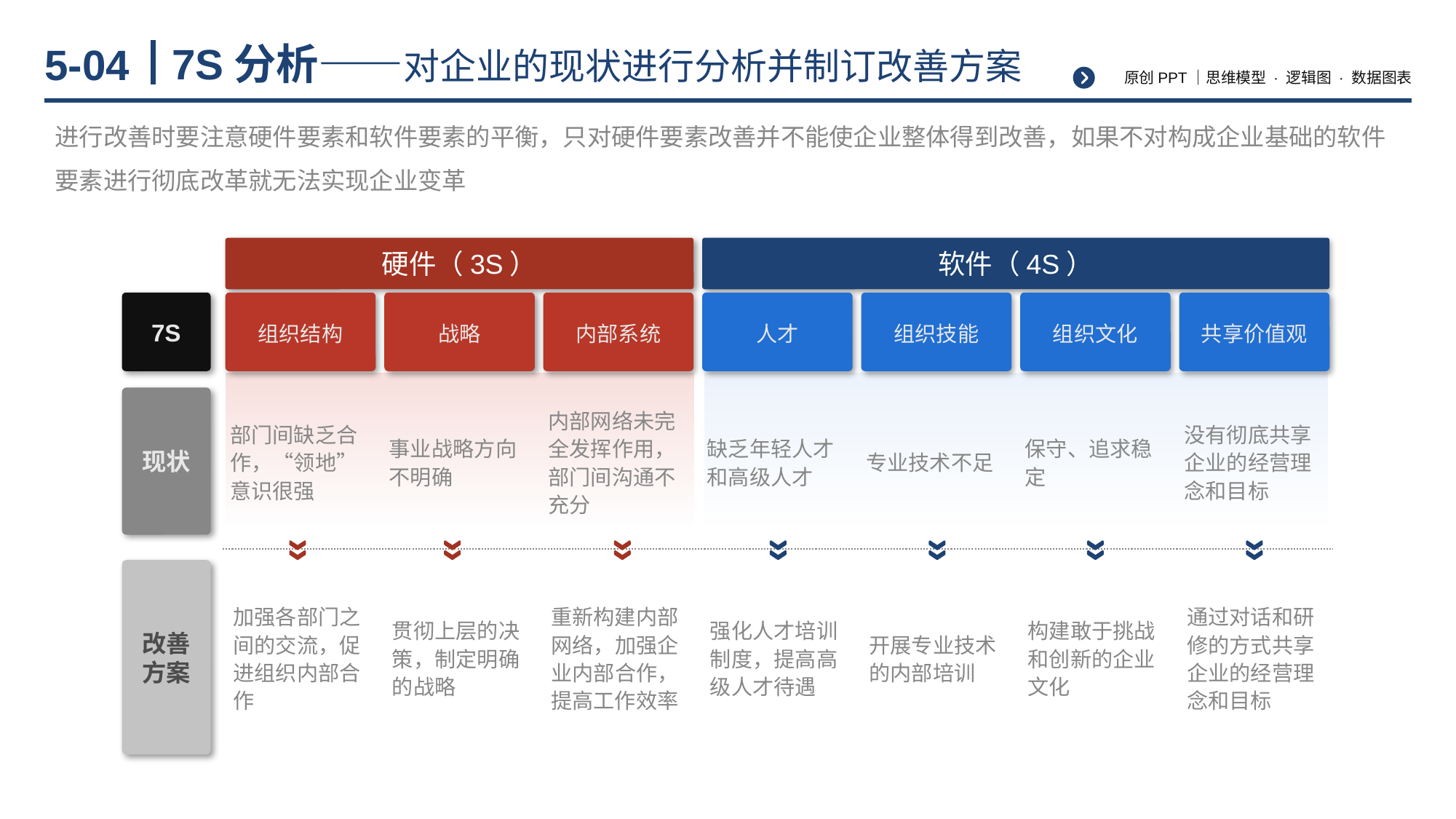

# 7S分析——对企业的现状进行分析并制订改善方案
5-04
进行改善时要注意硬件要素和软件要素的平衡，只对硬件要素改善并不能使企业整体得到改善，如果不对构成企业基础的软件要素进行彻底改革就无法实现企业变革
硬件（3S）
软件（4S）
7S
组织结构
战略
内部系统
人才
组织技能
组织文化
共享价值观

现状
部门间缺乏合作，“领地”意识很强
事业战略方向不明确
内部网络未完全发挥作用，部门间沟通不充分
缺乏年轻人才和高级人才
专业技术不足
保守、追求稳定
没有彻底共享企业的经营理念和目标

改善方案
加强各部门之间的交流，促进组织内部合作
贯彻上层的决策，制定明确的战略
重新构建内部网络，加强企业内部合作，提高工作效率
强化人才培训制度，提高高级人才待遇
开展专业技术的内部培训
构建敢于挑战和创新的企业文化
通过对话和研修的方式共享企业的经营理念和目标